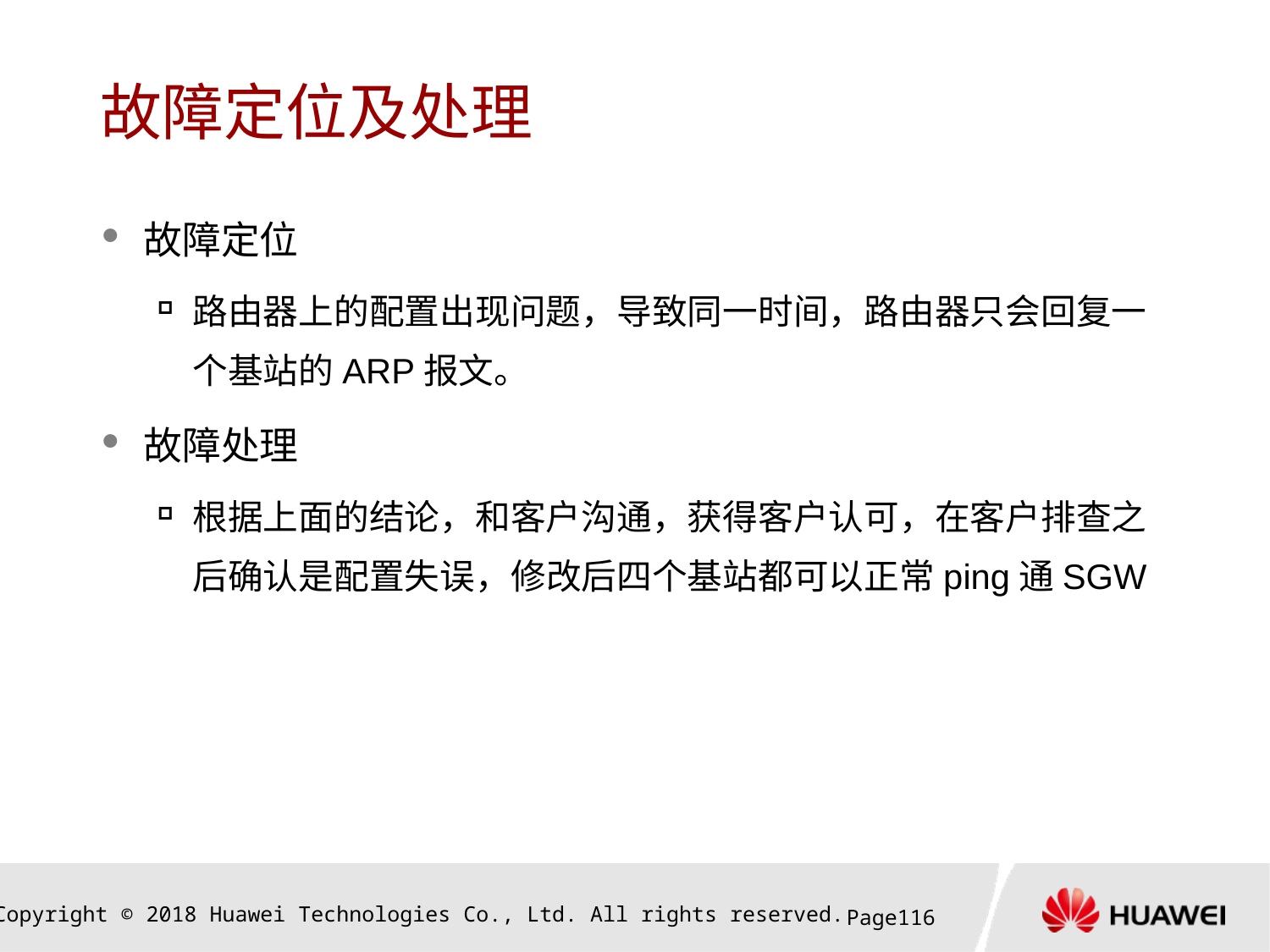

# 故障定位及处理
故障定位
路由器上的配置出现问题，导致同一时间，路由器只会回复一个基站的ARP报文。
故障处理
根据上面的结论，和客户沟通，获得客户认可，在客户排查之后确认是配置失误，修改后四个基站都可以正常ping通SGW
Page116